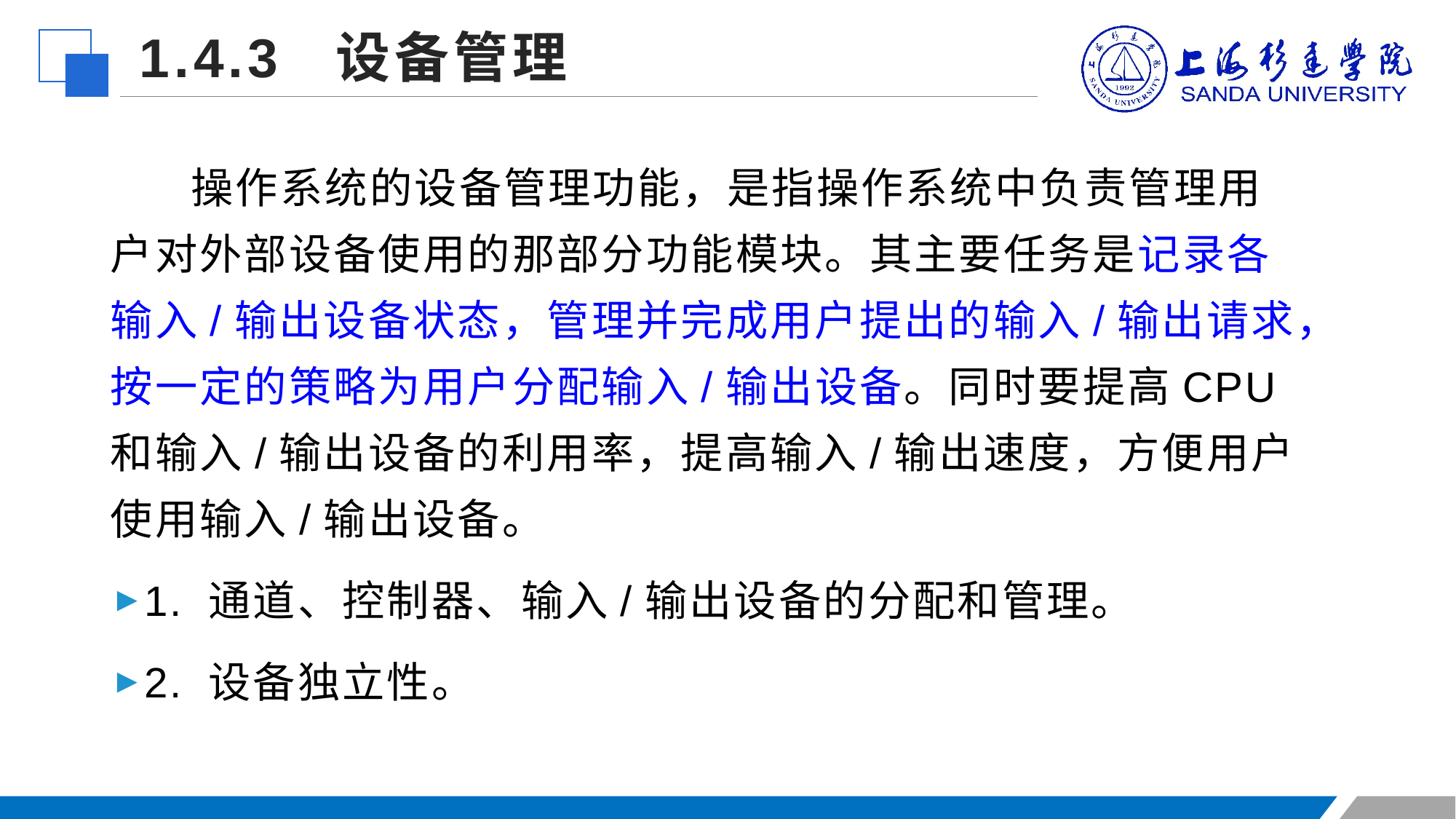

1.4.3  设备管理
      操作系统的设备管理功能，是指操作系统中负责管理用户对外部设备使用的那部分功能模块。其主要任务是记录各输入/输出设备状态，管理并完成用户提出的输入/输出请求，按一定的策略为用户分配输入/输出设备。同时要提高CPU和输入/输出设备的利用率，提高输入/输出速度，方便用户使用输入/输出设备。
1. 通道、控制器、输入/输出设备的分配和管理。
2. 设备独立性。